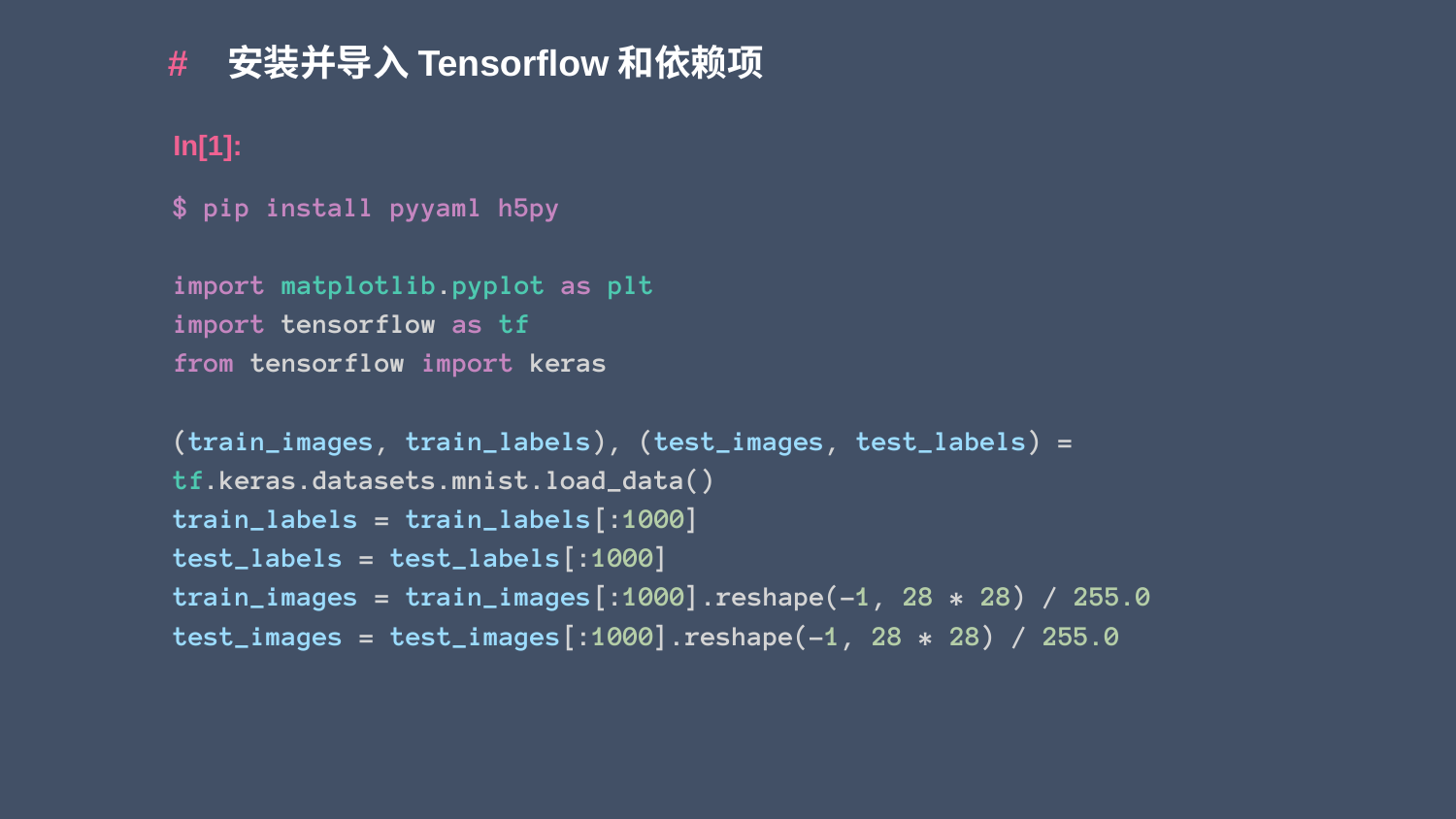

#   安装并导入Tensorflow和依赖项
In[1]:
$ pip install pyyaml h5py

import matplotlib.pyplot as plt
import tensorflow as tf
from tensorflow import keras
(train_images, train_labels), (test_images, test_labels) = tf.keras.datasets.mnist.load_data()
train_labels = train_labels[:1000]
test_labels = test_labels[:1000]
train_images = train_images[:1000].reshape(-1, 28 * 28) / 255.0
test_images = test_images[:1000].reshape(-1, 28 * 28) / 255.0